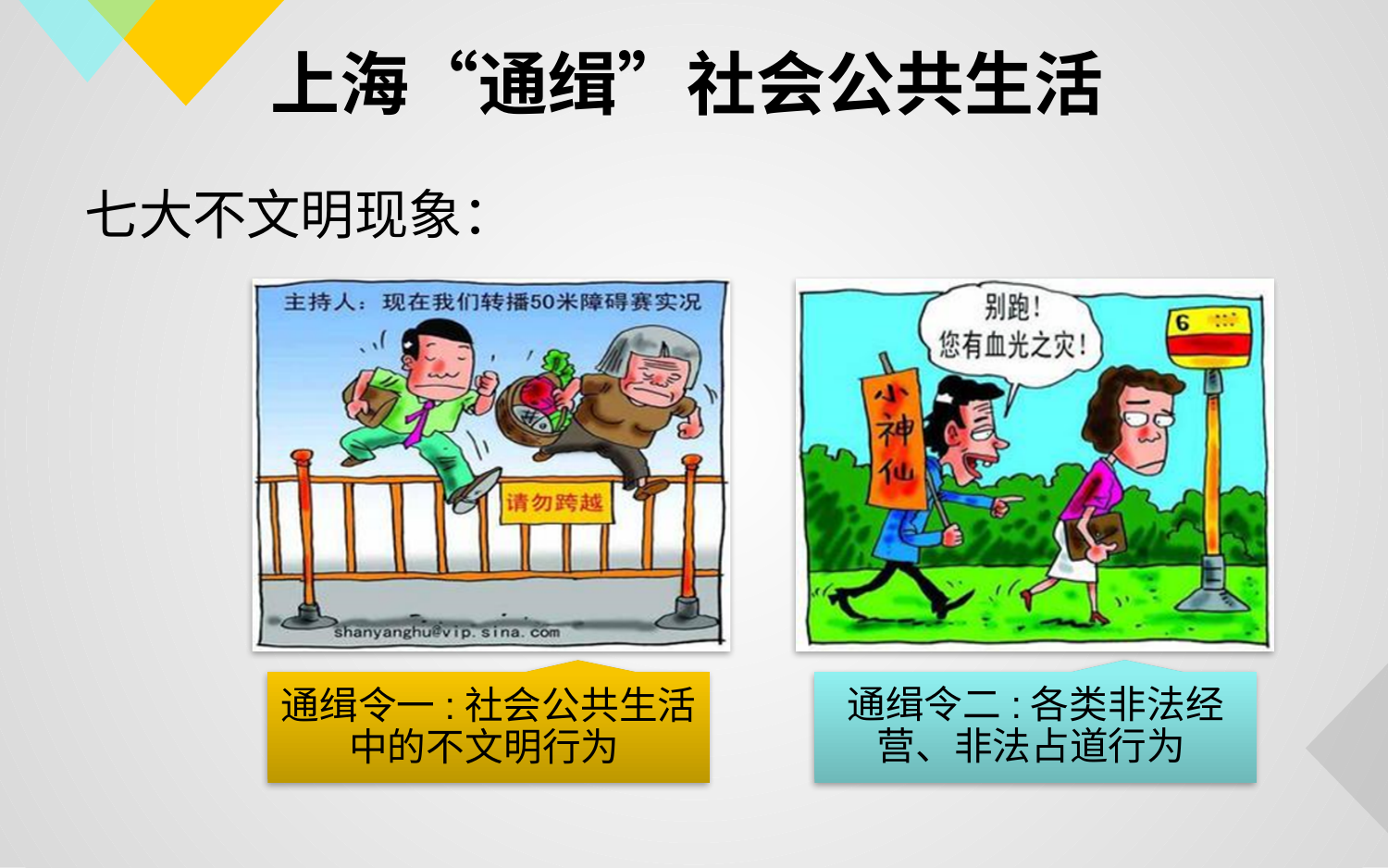

# 上海“通缉”社会公共生活
七大不文明现象：

通缉令一:社会公共生活中的不文明行为
通缉令二:各类非法经营、非法占道行为